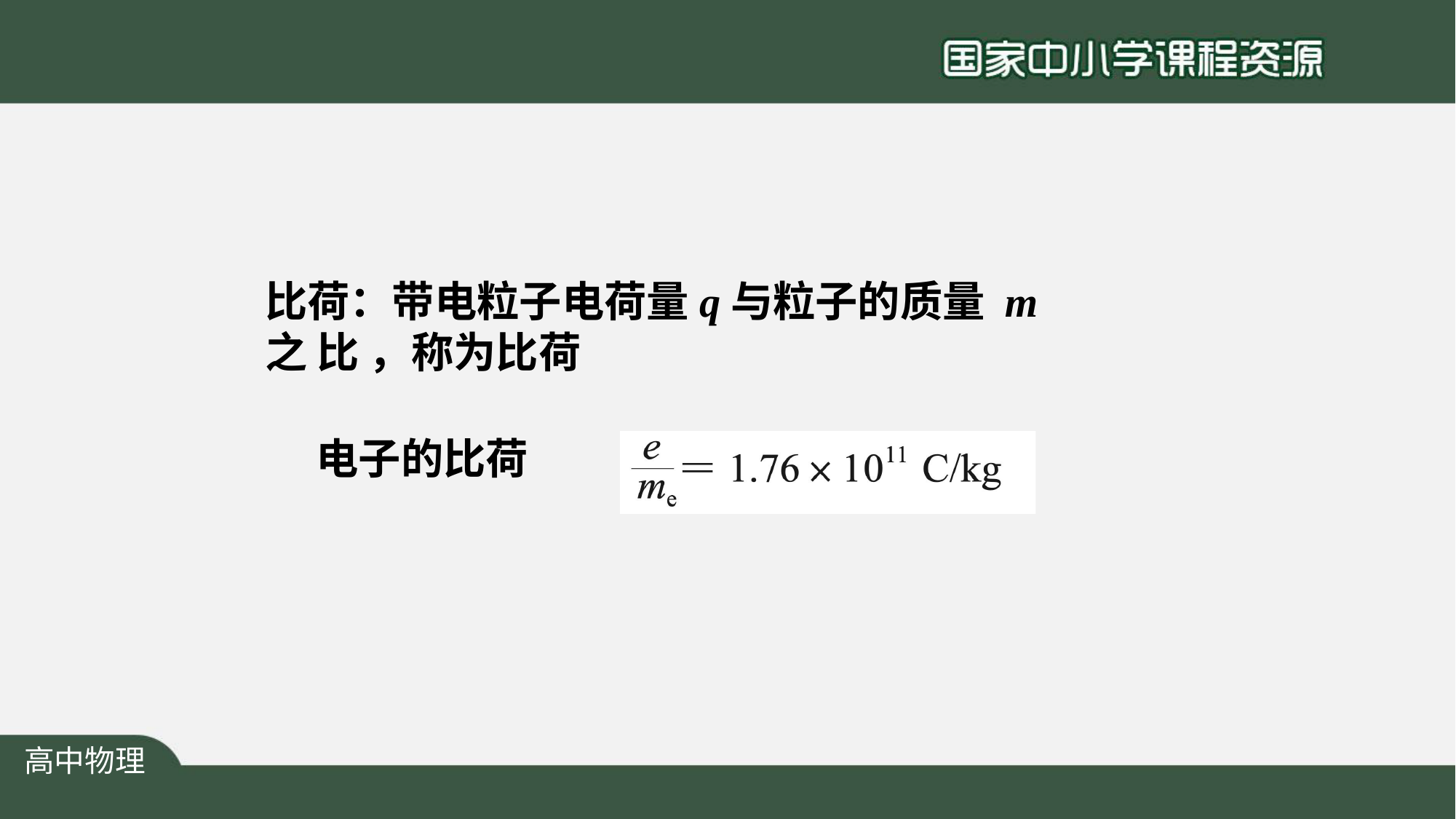

# 比荷：带电粒子电荷量q与粒子的质量 m 之 比 ，称为比荷
电子的比荷

高中物理